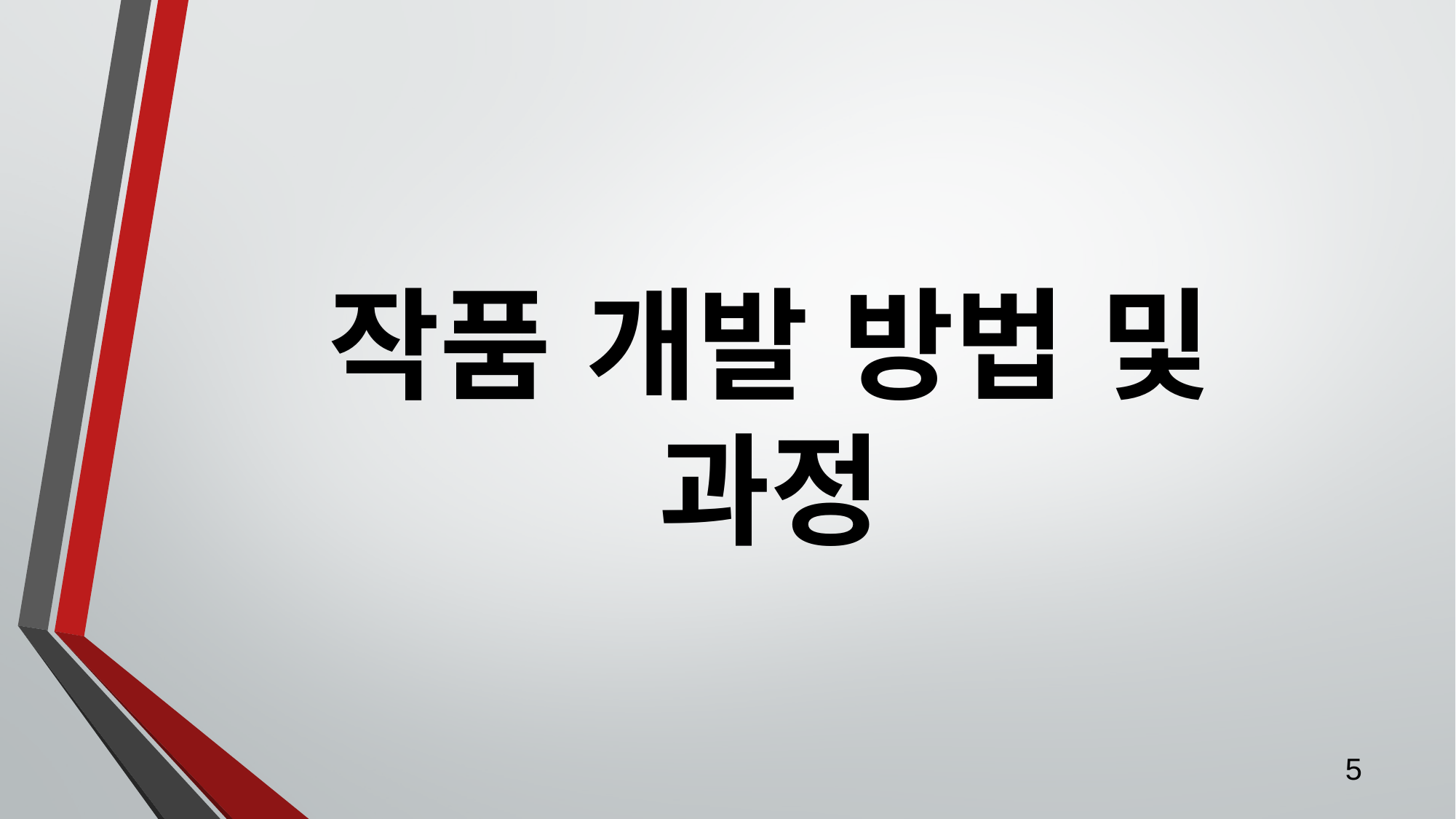

# 작품 개발 방법 및 과정
5